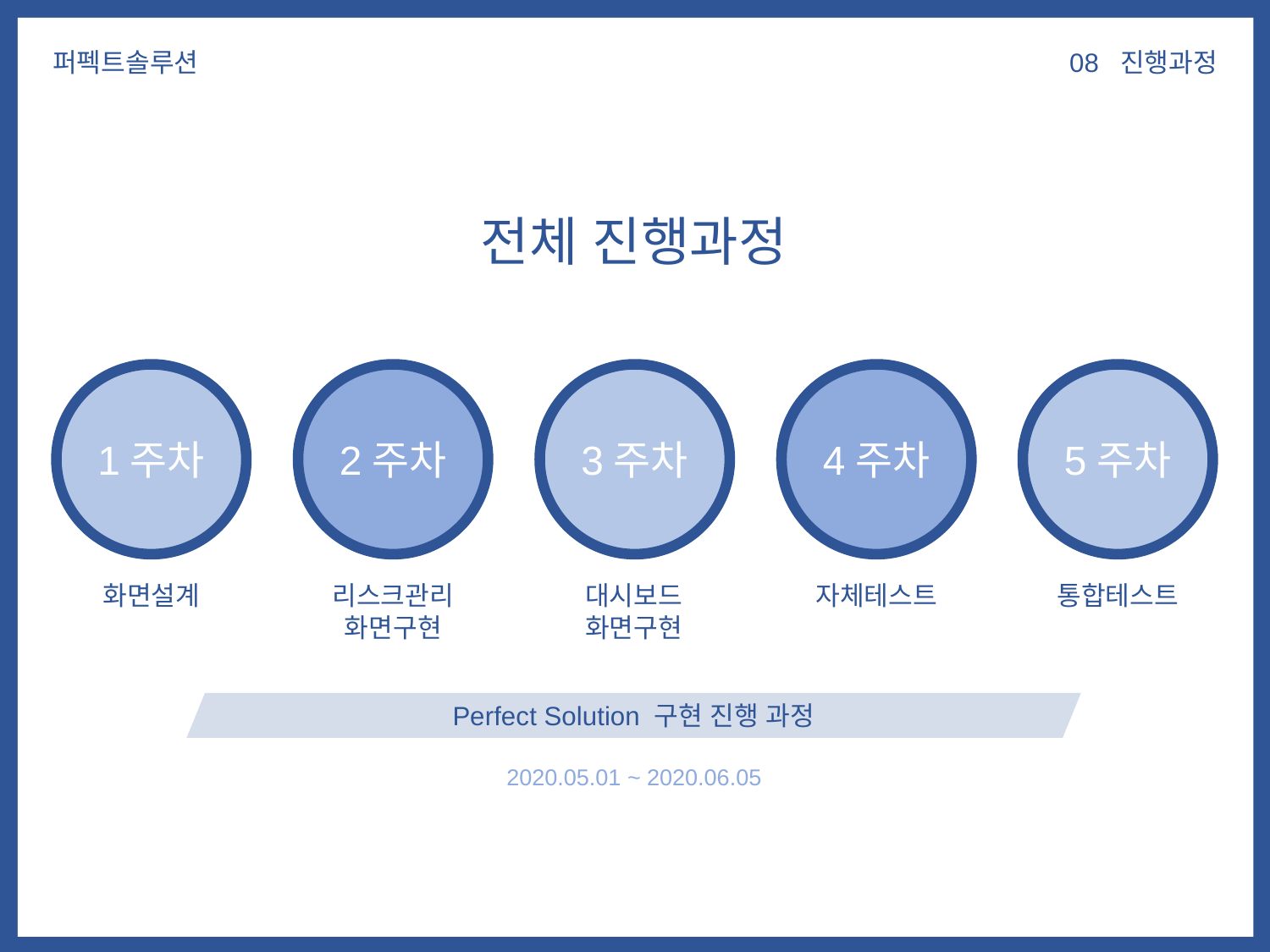

08  진행과정
퍼펙트솔루션
전체 진행과정
1주차
2주차
3주차
4주차
5주차
화면설계
리스크관리
화면구현
대시보드
화면구현
자체테스트

통합테스트
Perfect Solution 구현 진행 과정
2020.05.01 ~ 2020.06.05